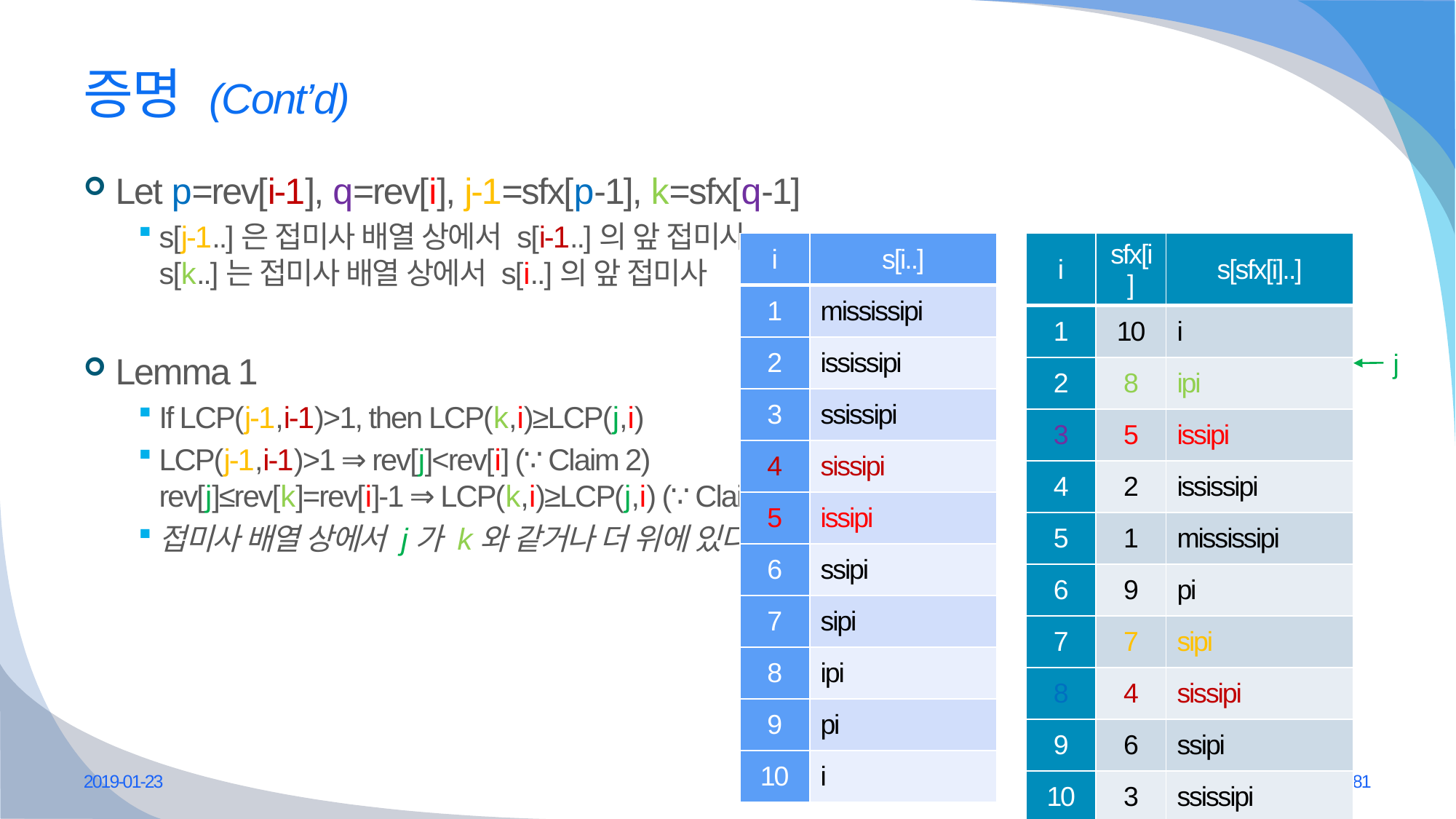

# 증명 (Cont’d)
Let p=rev[i-1], q=rev[i], j-1=sfx[p-1], k=sfx[q-1]
s[j-1..]은 접미사 배열 상에서 s[i-1..]의 앞 접미사
s[k..]는 접미사 배열 상에서 s[i..]의 앞 접미사

Lemma 1
If LCP(j-1,i-1)>1, then LCP(k,i)≥LCP(j,i)
LCP(j-1,i-1)>1 ⇒ rev[j]<rev[i] (∵ Claim 2)
rev[j]≤rev[k]=rev[i]-1 ⇒ LCP(k,i)≥LCP(j,i) (∵ Claim 1)
접미사 배열 상에서 j가 k와 같거나 더 위에 있다.
| i | sfx[i] | s[sfx[i]..] |
| --- | --- | --- |
| 1 | 10 | i |
| 2 | 8 | ipi |
| 3 | 5 | issipi |
| 4 | 2 | ississipi |
| 5 | 1 | mississipi |
| 6 | 9 | pi |
| 7 | 7 | sipi |
| 8 | 4 | sissipi |
| 9 | 6 | ssipi |
| 10 | 3 | ssissipi |
| i | s[i..] |
| --- | --- |
| 1 | mississipi |
| 2 | ississipi |
| 3 | ssissipi |
| 4 | sissipi |
| 5 | issipi |
| 6 | ssipi |
| 7 | sipi |
| 8 | ipi |
| 9 | pi |
| 10 | i |
j
2019-01-23
81